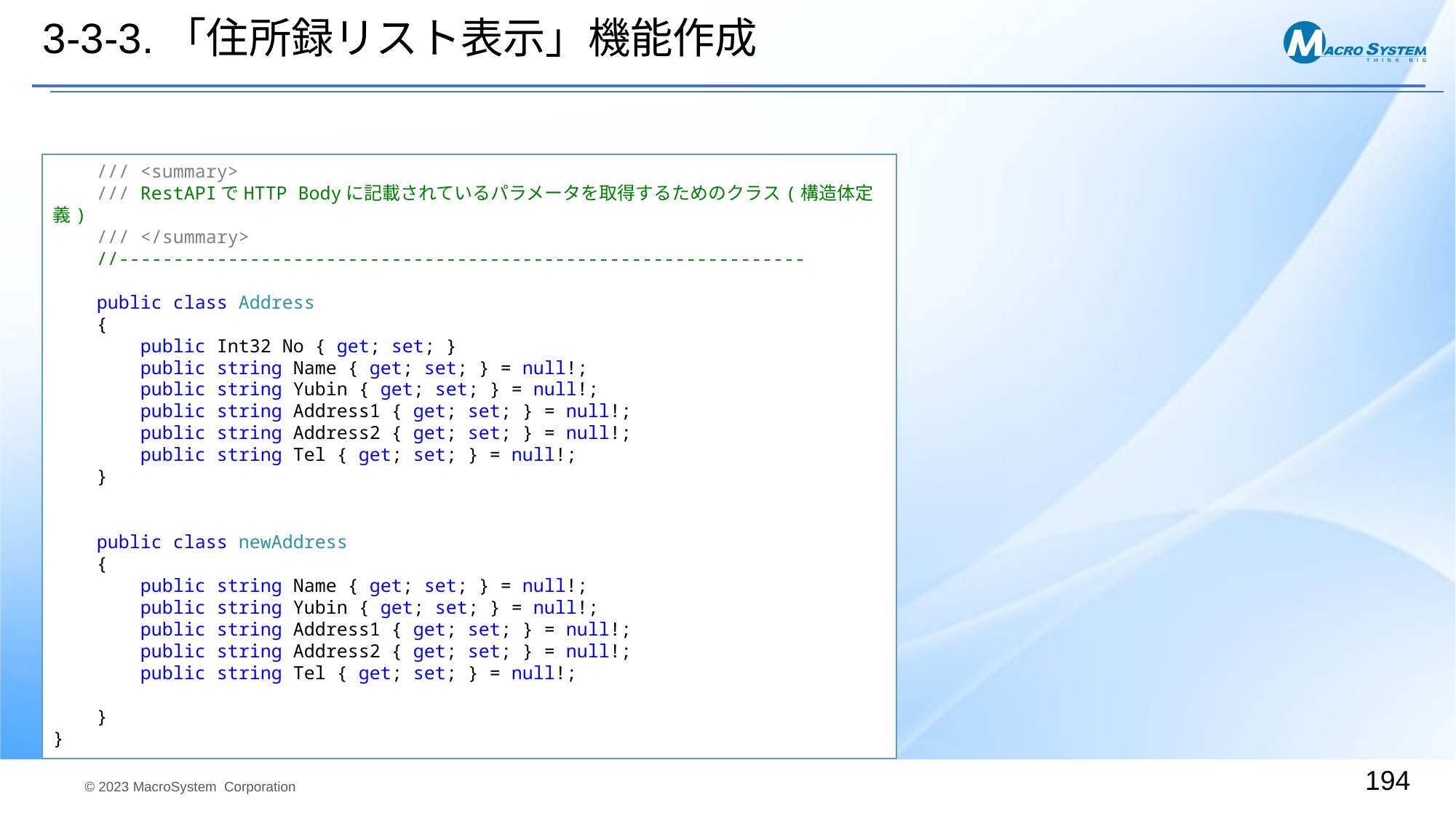

# 3-3-3.「住所録リスト表示」機能作成
    /// <summary>
    /// RestAPIでHTTP Bodyに記載されているパラメータを取得するためのクラス(構造体定義)
    /// </summary>
    //---------------------------------------------------------------

    public class Address
    {
        public Int32 No { get; set; }
        public string Name { get; set; } = null!;
        public string Yubin { get; set; } = null!;
        public string Address1 { get; set; } = null!;
        public string Address2 { get; set; } = null!;
        public string Tel { get; set; } = null!;
    }

    public class newAddress
    {
        public string Name { get; set; } = null!;
        public string Yubin { get; set; } = null!;
        public string Address1 { get; set; } = null!;
        public string Address2 { get; set; } = null!;
        public string Tel { get; set; } = null!;

    }
}